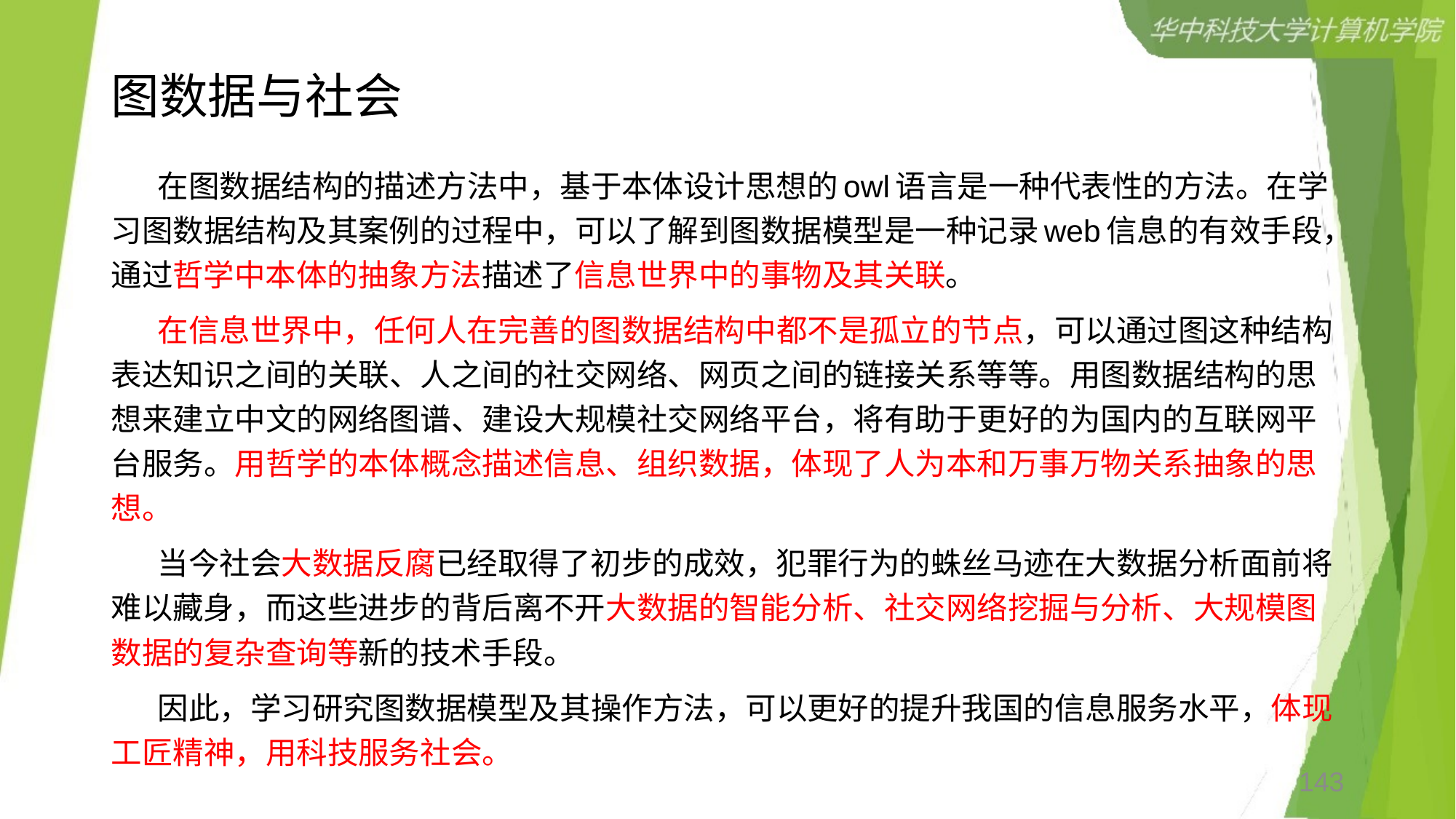

# 图数据与社会
      在图数据结构的描述方法中，基于本体设计思想的owl语言是一种代表性的方法。在学习图数据结构及其案例的过程中，可以了解到图数据模型是一种记录web信息的有效手段，通过哲学中本体的抽象方法描述了信息世界中的事物及其关联。
      在信息世界中，任何人在完善的图数据结构中都不是孤立的节点，可以通过图这种结构表达知识之间的关联、人之间的社交网络、网页之间的链接关系等等。用图数据结构的思想来建立中文的网络图谱、建设大规模社交网络平台，将有助于更好的为国内的互联网平台服务。用哲学的本体概念描述信息、组织数据，体现了人为本和万事万物关系抽象的思想。
      当今社会大数据反腐已经取得了初步的成效，犯罪行为的蛛丝马迹在大数据分析面前将难以藏身，而这些进步的背后离不开大数据的智能分析、社交网络挖掘与分析、大规模图数据的复杂查询等新的技术手段。
      因此，学习研究图数据模型及其操作方法，可以更好的提升我国的信息服务水平，体现工匠精神，用科技服务社会。
143